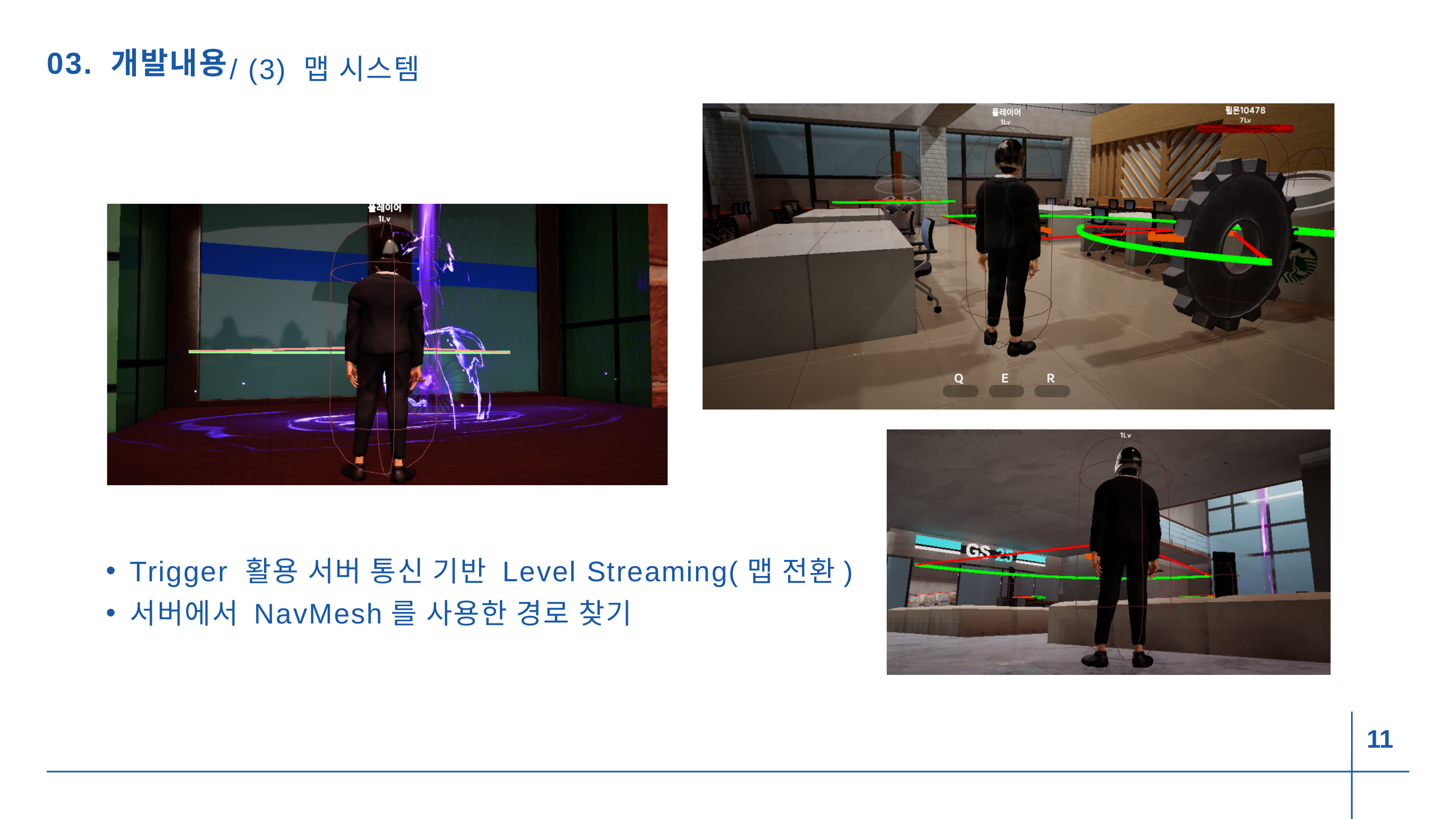

/ (3) 맵 시스템
03. 개발내용

Trigger 활용 서버 통신 기반 Level Streaming(맵 전환)
서버에서 NavMesh를 사용한 경로 찾기

11